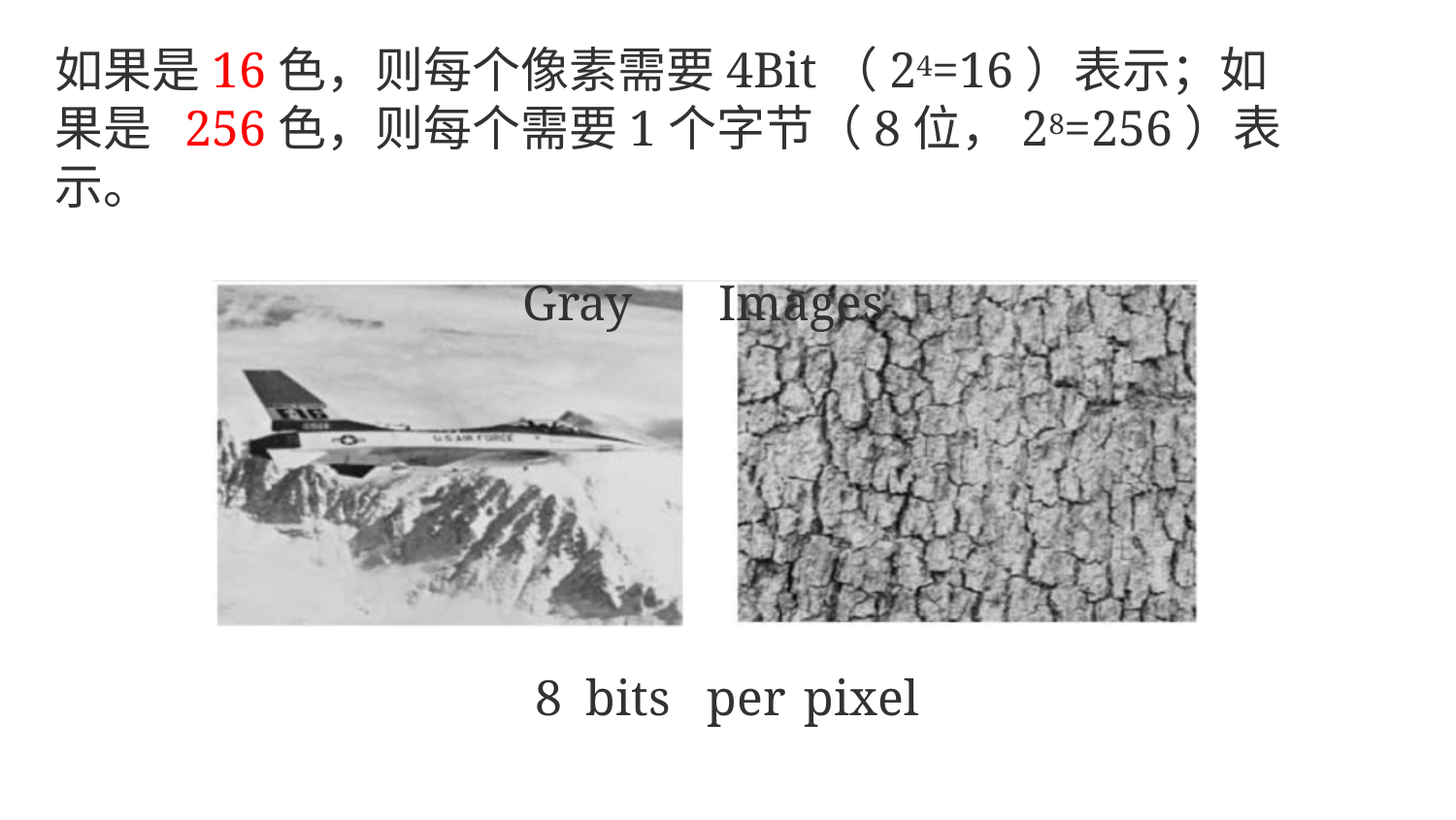

如果是16色，则每个像素需要4Bit（24=16）表示；如果是  256色，则每个需要1个字节（8位，28=256）表示。

Gray	Images

8	bits	per	pixel